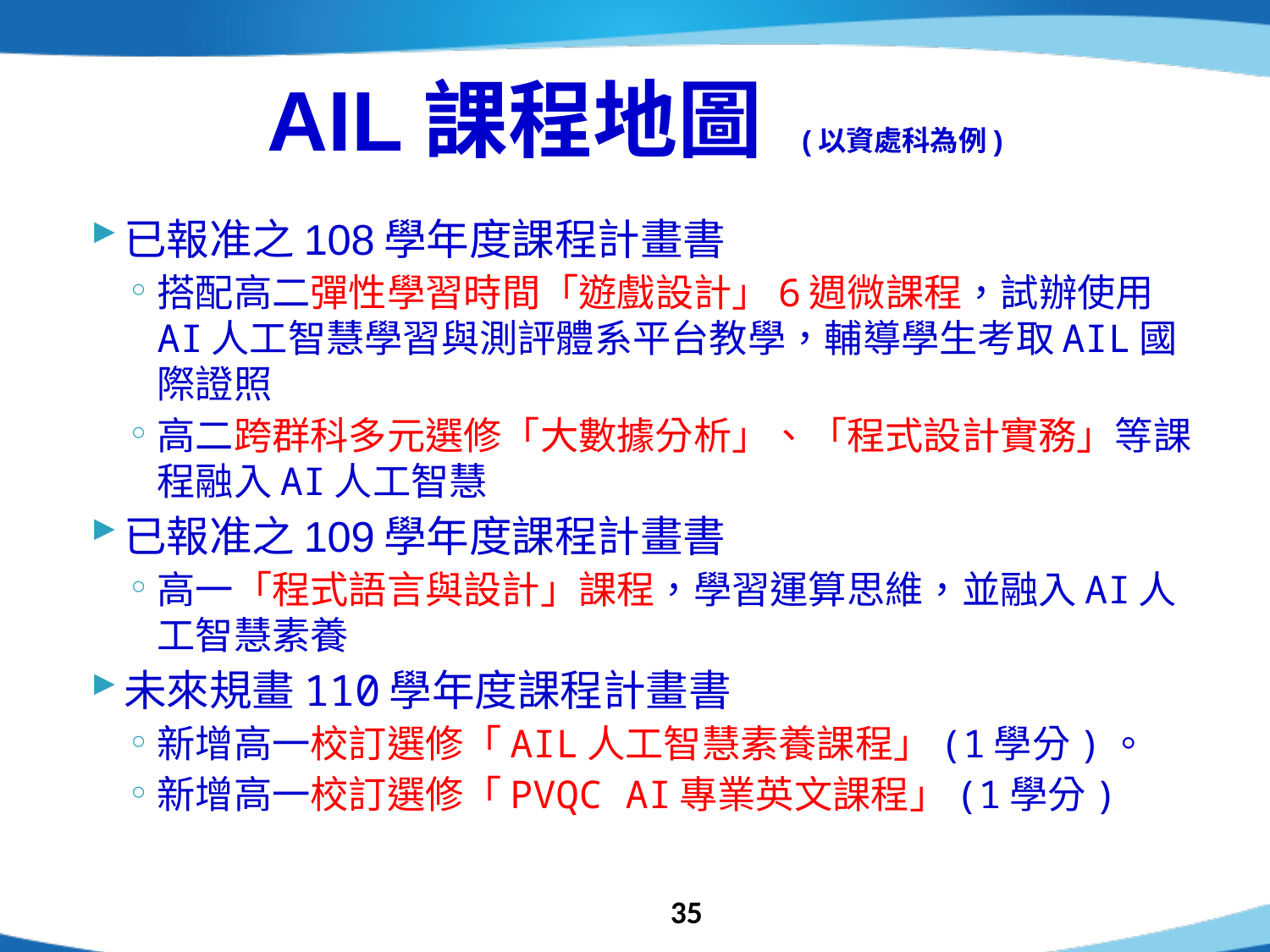

# AIL課程地圖 (以資處科為例)
已報准之108學年度課程計畫書
搭配高二彈性學習時間「遊戲設計」6週微課程，試辦使用AI人工智慧學習與測評體系平台教學，輔導學生考取AIL國際證照
高二跨群科多元選修「大數據分析」、「程式設計實務」等課程融入AI人工智慧
已報准之109學年度課程計畫書
高一「程式語言與設計」課程，學習運算思維，並融入AI人工智慧素養
未來規畫110學年度課程計畫書
新增高一校訂選修「AIL人工智慧素養課程」(1學分)。
新增高一校訂選修「PVQC AI專業英文課程」(1學分)

35